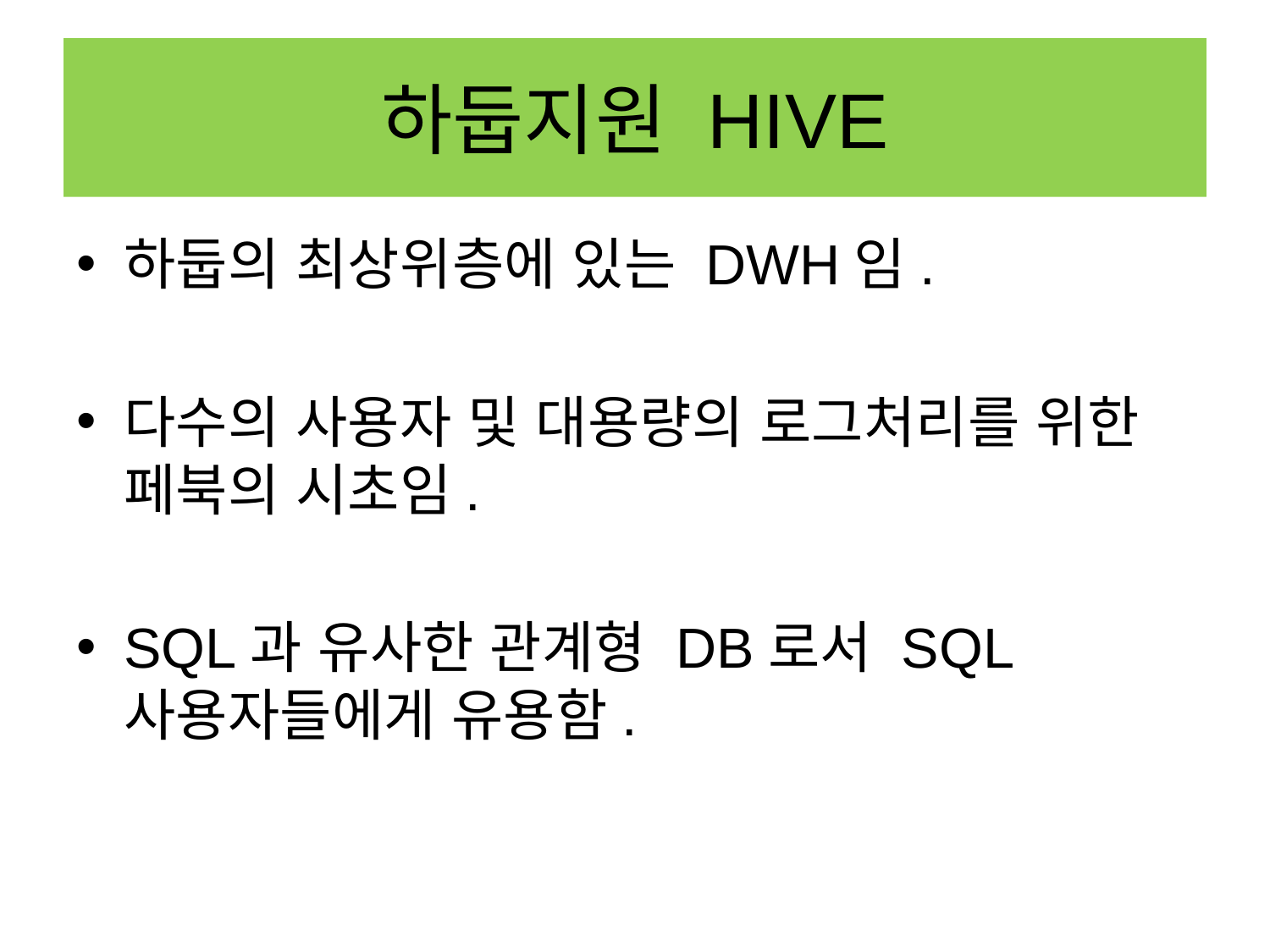

# 하둡지원 HIVE
하둡의 최상위층에 있는 DWH임.

다수의 사용자 및 대용량의 로그처리를 위한 페북의 시초임.

SQL과 유사한 관계형 DB로서 SQL사용자들에게 유용함.